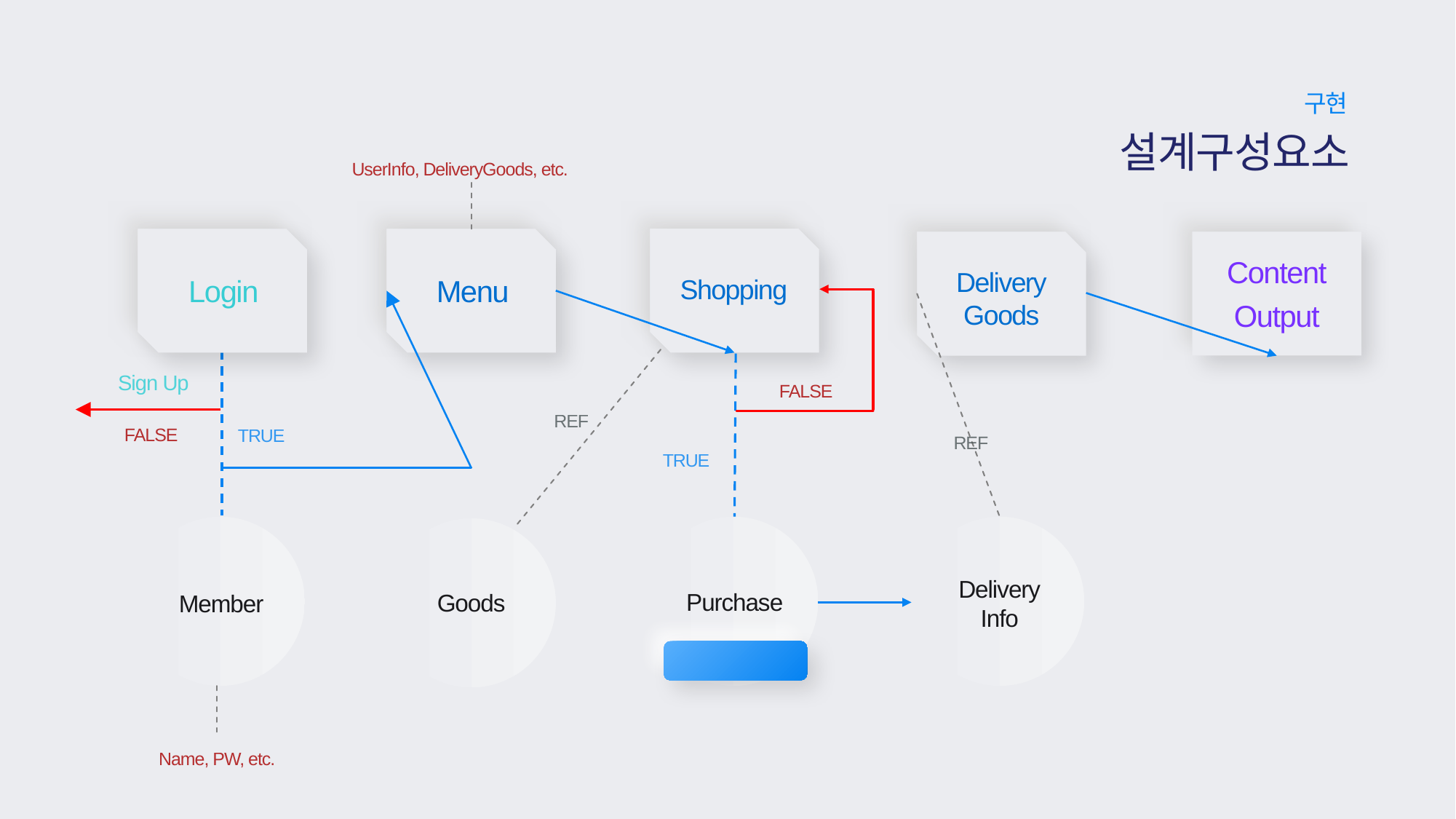

구현
설계구성요소
UserInfo, DeliveryGoods, etc.

Content

Output
Delivery
Goods
Menu
Login
Shopping
Sign Up
FALSE
REF
FALSE
TRUE
REF
TRUE

Delivery
Info
Purchase
Goods
Member

Thread
Name, PW, etc.